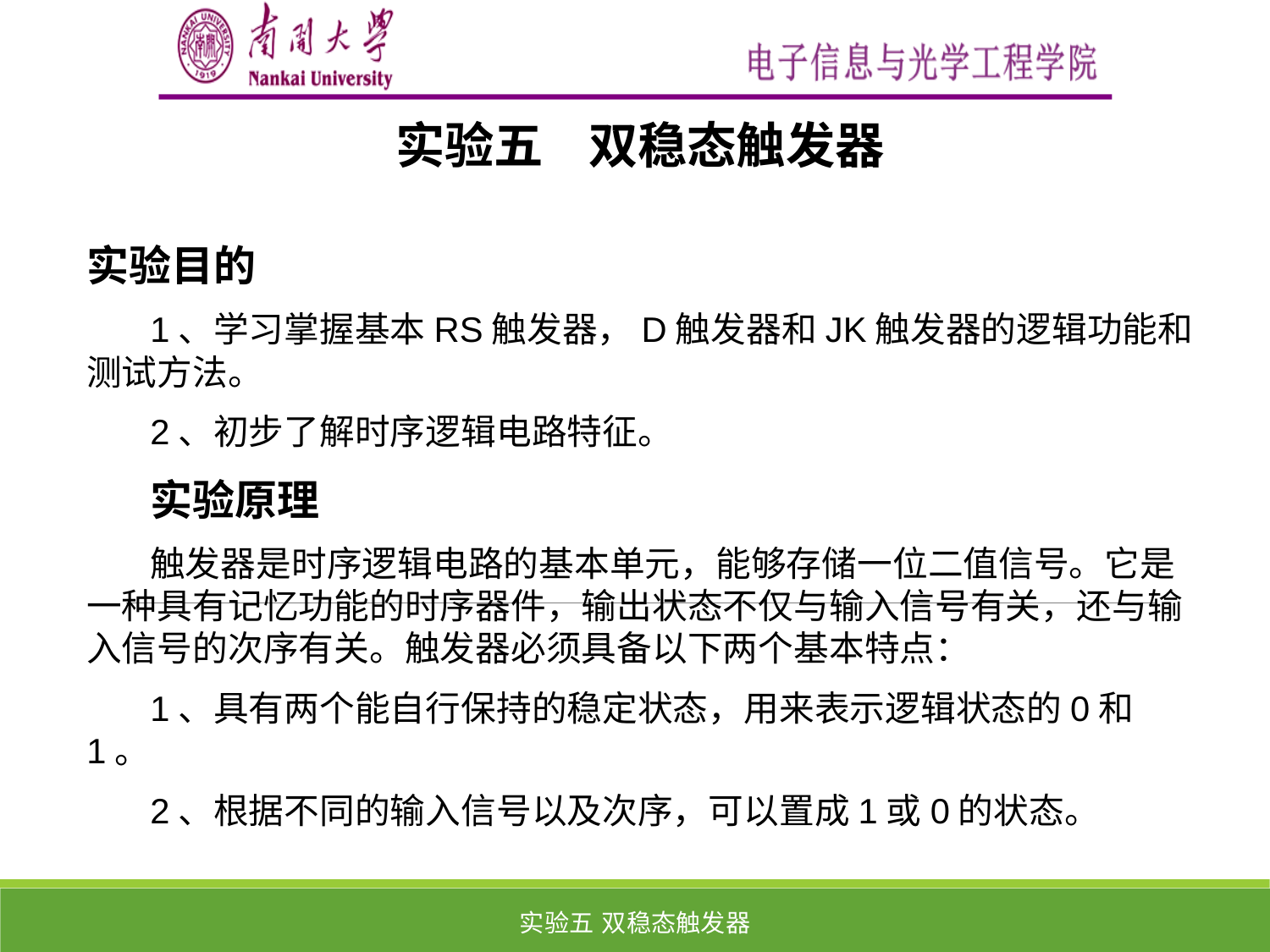

实验五    双稳态触发器
实验目的
1、学习掌握基本RS触发器，D触发器和JK触发器的逻辑功能和测试方法。
2、初步了解时序逻辑电路特征。
实验原理
触发器是时序逻辑电路的基本单元，能够存储一位二值信号。它是一种具有记忆功能的时序器件，输出状态不仅与输入信号有关，还与输入信号的次序有关。触发器必须具备以下两个基本特点：
1、具有两个能自行保持的稳定状态，用来表示逻辑状态的0和1。
2、根据不同的输入信号以及次序，可以置成1或0的状态。
实验五 双稳态触发器
3